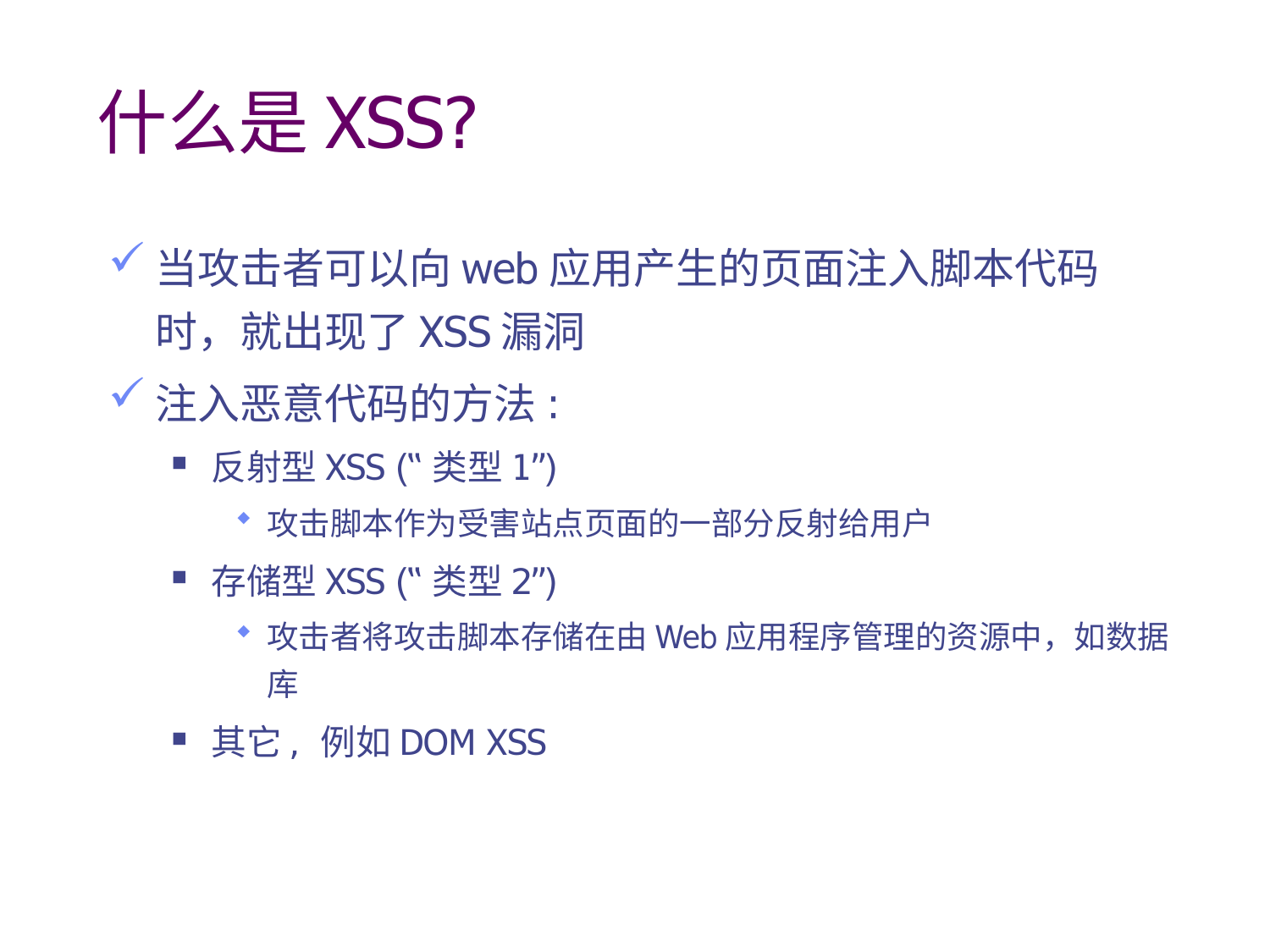

# 什么是XSS?
当攻击者可以向web应用产生的页面注入脚本代码时，就出现了XSS漏洞
注入恶意代码的方法:
反射型XSS (“类型1”)
攻击脚本作为受害站点页面的一部分反射给用户
存储型XSS (“类型2”)
攻击者将攻击脚本存储在由Web应用程序管理的资源中，如数据库
其它, 例如DOM XSS